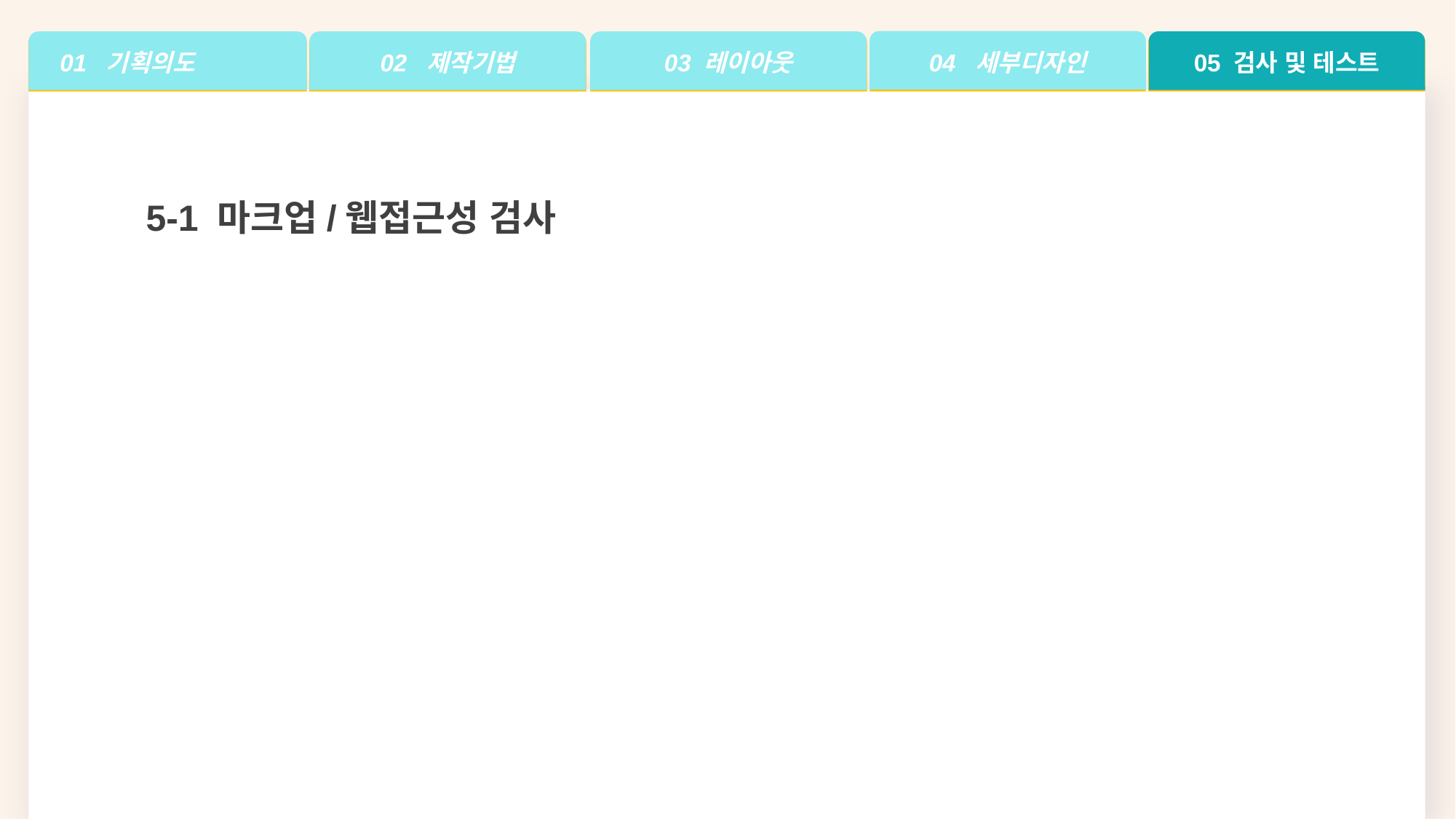

04  세부디자인
05 검사 및 테스트
01  기획의도
02  제작기법
03 레이아웃

5-1 마크업/웹접근성 검사